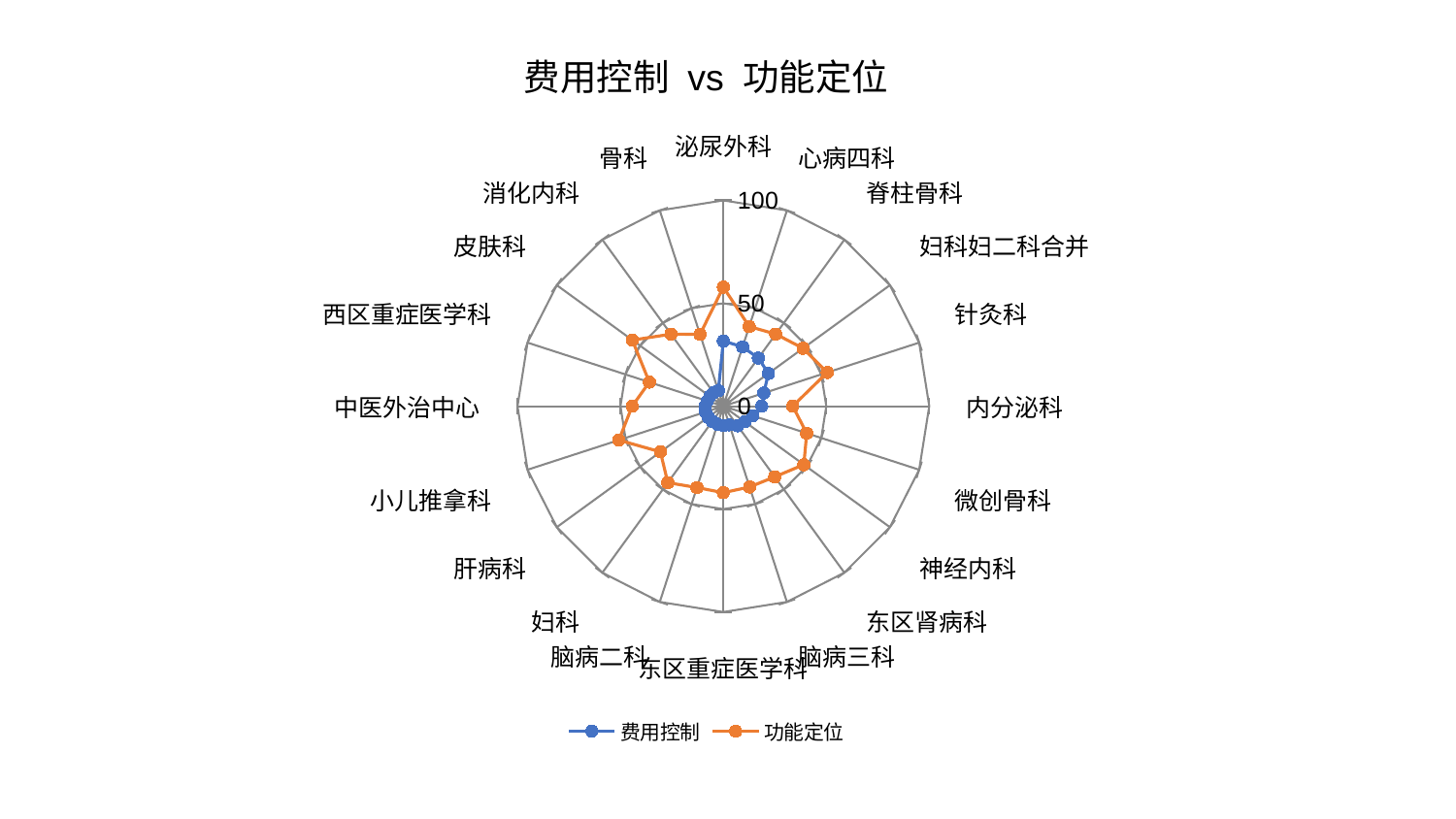

### Chart: 费用控制 vs 功能定位

| Category | 费用控制 | 功能定位 |
|---|---|---|
| 泌尿外科 | 31.662425594756485 | 57.82745949716887 |
| 心病四科 | 30.311269160426313 | 40.69500192588603 |
| 脊柱骨科 | 28.926803770079392 | 43.31988144635001 |
| 妇科妇二科合并 | 27.095146567812943 | 47.86675651326455 |
| 针灸科 | 20.64569858509743 | 53.037688703400896 |
| 内分泌科 | 18.658165965003285 | 33.69570502114731 |
| 微创骨科 | 15.004570171067217 | 42.57327655922033 |
| 神经内科 | 12.870239505393318 | 48.341200250295024 |
| 东区肾病科 | 11.791749594384166 | 42.463377006958275 |
| 脑病三科 | 9.524948826286039 | 41.29043623255279 |
| 东区重症医学科 | 9.425707795960982 | 42.028677182967606 |
| 脑病二科 | 9.23091055983021 | 41.593271982251494 |
| 妇科 | 9.161048473322927 | 45.90520194433648 |
| 肝病科 | 9.105809670776065 | 37.78646562941258 |
| 小儿推拿科 | 9.090059950543786 | 53.38224895686325 |
| 中医外治中心 | 8.921234278982453 | 44.30020365132376 |
| 西区重症医学科 | 8.21568599658545 | 37.791920219365025 |
| 皮肤科 | 8.114395831304776 | 54.64649610962565 |
| 消化内科 | 8.028574377041394 | 43.27167018109833 |
| 骨科 | 7.9251773521207864 | 36.7200997893891 |
43